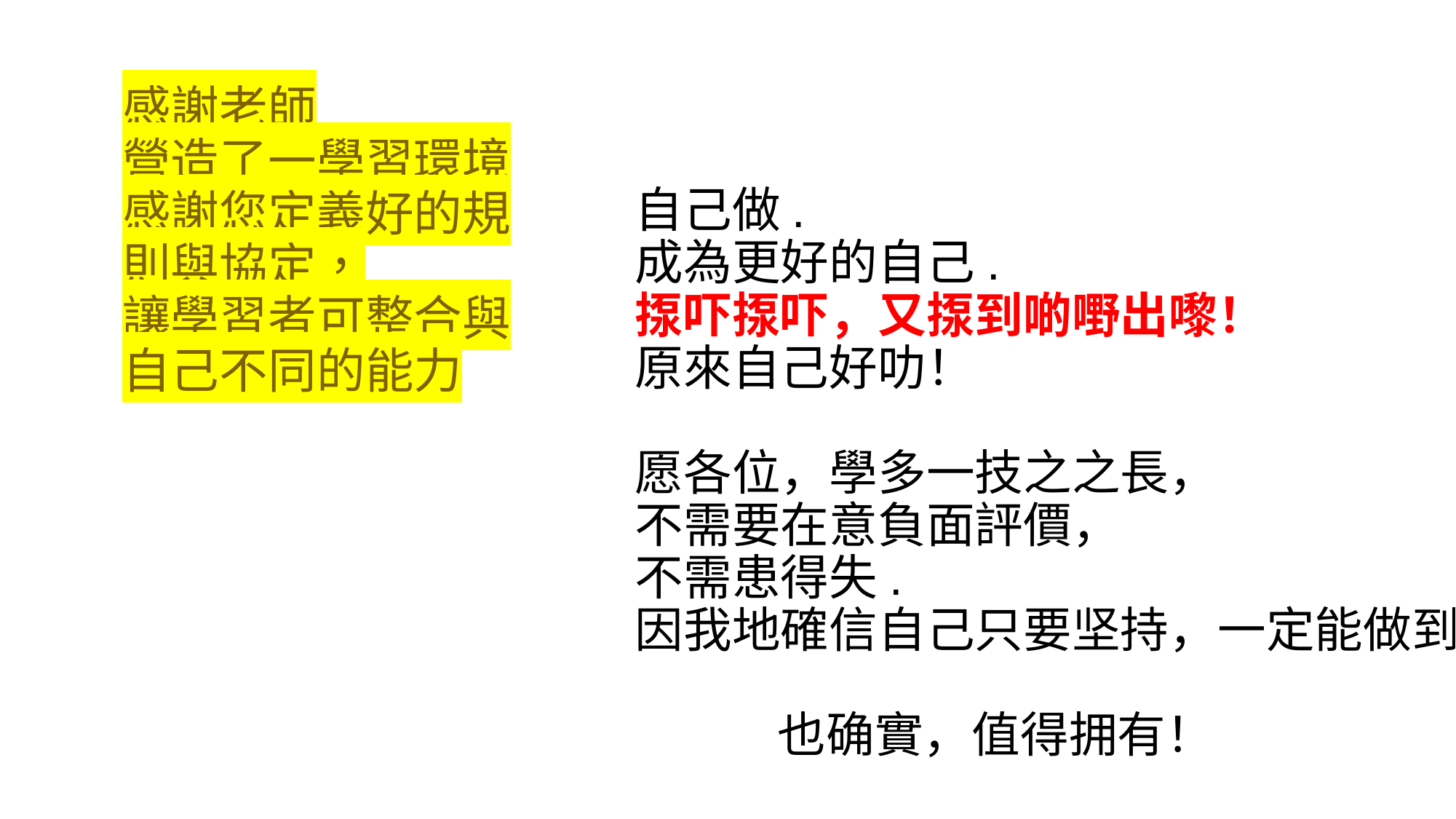

# 感謝老師 營造了一學習環境 感謝您定義好的規則與協定， 讓學習者可整合與自己不同的能力

自己做.
成為更好的自己.
揼吓揼吓，又揼到啲嘢出嚟！
原來自己好叻！
愿各位，學多一技之之長，
不需要在意負面評價，
不需患得失.
因我地確信自己只要坚持，一定能做到：

            也确實，值得拥有！